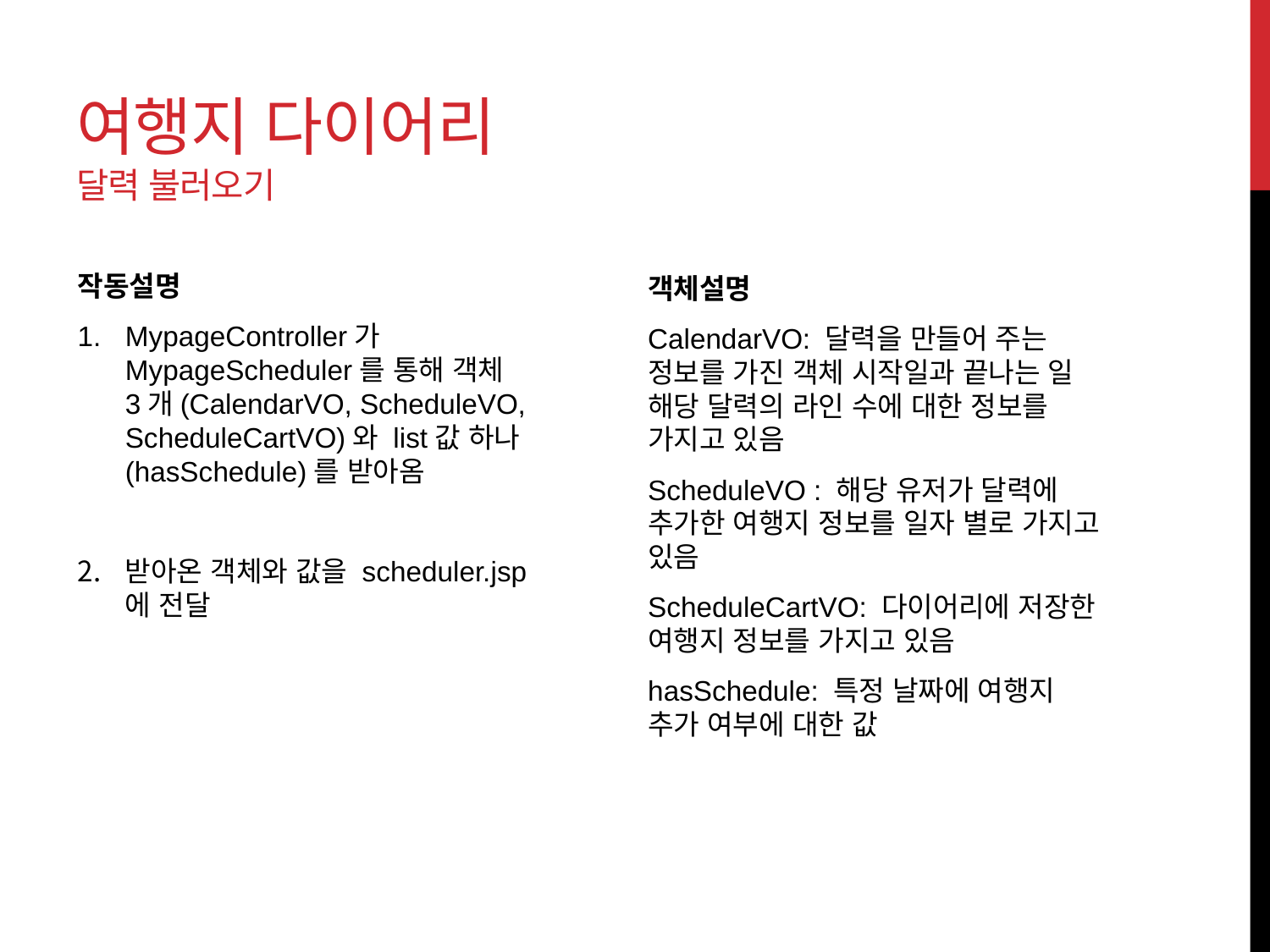

# 여행지 다이어리 달력 불러오기
작동설명
MypageController가 MypageScheduler를 통해 객체 3개(CalendarVO, ScheduleVO, ScheduleCartVO)와 list값 하나(hasSchedule)를 받아옴

받아온 객체와 값을 scheduler.jsp에 전달
객체설명
CalendarVO: 달력을 만들어 주는 정보를 가진 객체 시작일과 끝나는 일 해당 달력의 라인 수에 대한 정보를 가지고 있음
ScheduleVO : 해당 유저가 달력에 추가한 여행지 정보를 일자 별로 가지고 있음
ScheduleCartVO: 다이어리에 저장한 여행지 정보를 가지고 있음
hasSchedule: 특정 날짜에 여행지 추가 여부에 대한 값